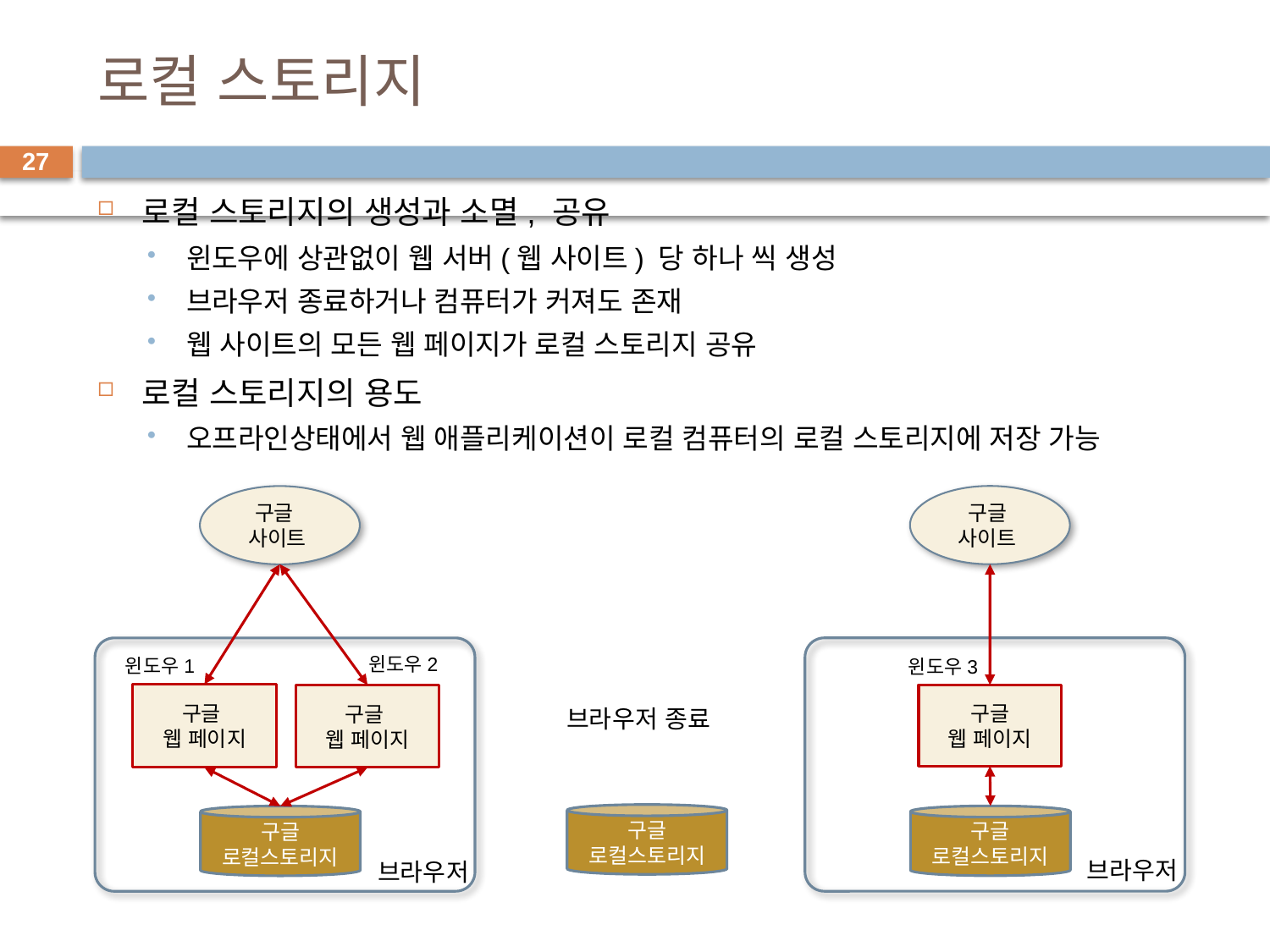

# 로컬 스토리지
27
로컬 스토리지의 생성과 소멸, 공유
윈도우에 상관없이 웹 서버(웹 사이트) 당 하나 씩 생성
브라우저 종료하거나 컴퓨터가 커져도 존재
웹 사이트의 모든 웹 페이지가 로컬 스토리지 공유
로컬 스토리지의 용도
오프라인상태에서 웹 애플리케이션이 로컬 컴퓨터의 로컬 스토리지에 저장 가능

구글
사이트
구글
사이트

윈도우2
윈도우1
윈도우3
구글
웹 페이지
구글
웹 페이지
구글
웹 페이지
브라우저 종료
구글
로컬스토리지
구글
로컬스토리지
구글
로컬스토리지
브라우저
브라우저